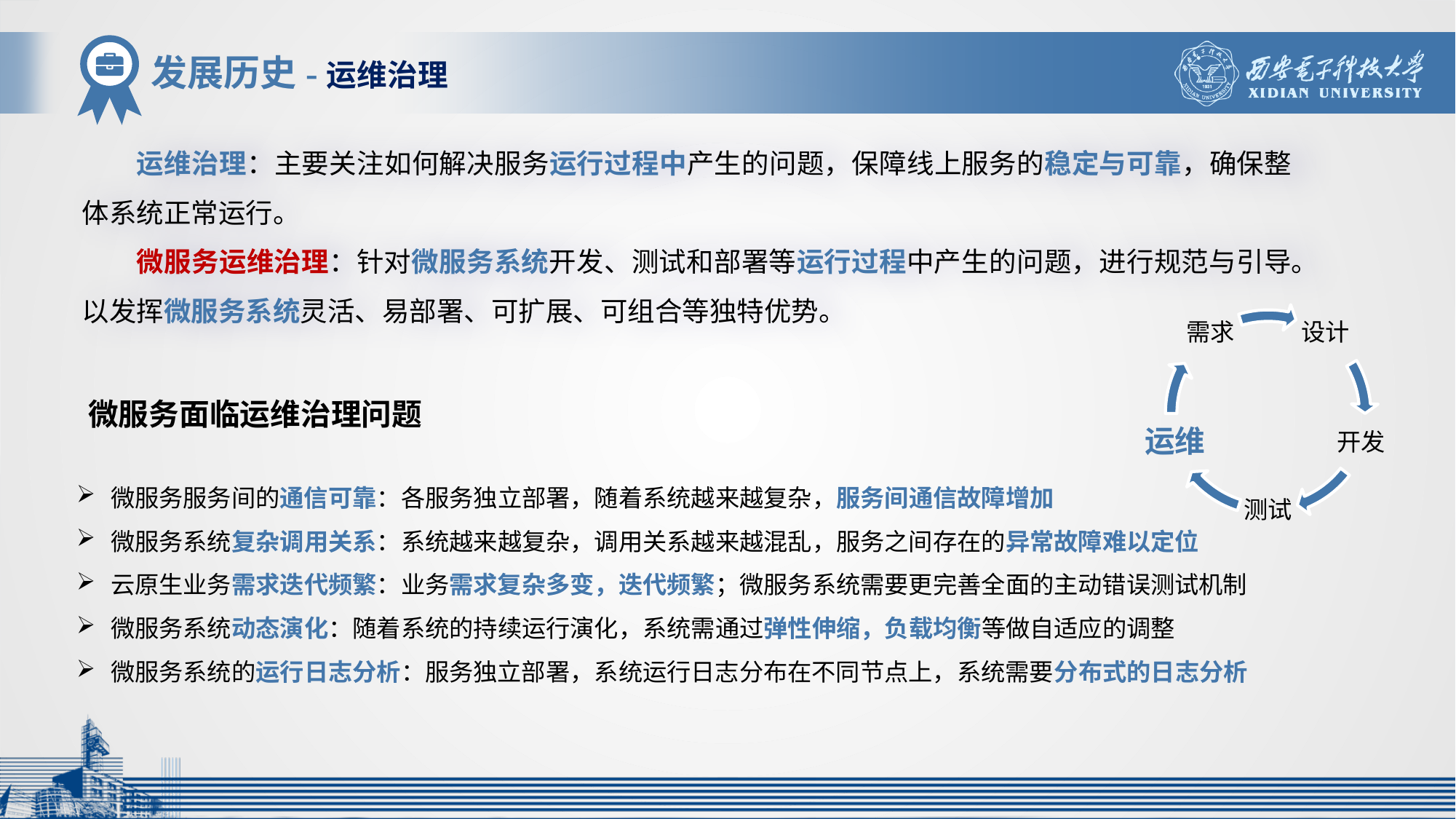

发展历史-运维治理

运维治理：主要关注如何解决服务运行过程中产生的问题，保障线上服务的稳定与可靠，确保整体系统正常运行。
微服务运维治理：针对微服务系统开发、测试和部署等运行过程中产生的问题，进行规范与引导。以发挥微服务系统灵活、易部署、可扩展、可组合等独特优势。
设计
开发
测试
运维
需求
微服务面临运维治理问题
微服务服务间的通信可靠：各服务独立部署，随着系统越来越复杂，服务间通信故障增加
微服务系统复杂调用关系：系统越来越复杂，调用关系越来越混乱，服务之间存在的异常故障难以定位
云原生业务需求迭代频繁：业务需求复杂多变，迭代频繁；微服务系统需要更完善全面的主动错误测试机制
微服务系统动态演化：随着系统的持续运行演化，系统需通过弹性伸缩，负载均衡等做自适应的调整
微服务系统的运行日志分析：服务独立部署，系统运行日志分布在不同节点上，系统需要分布式的日志分析